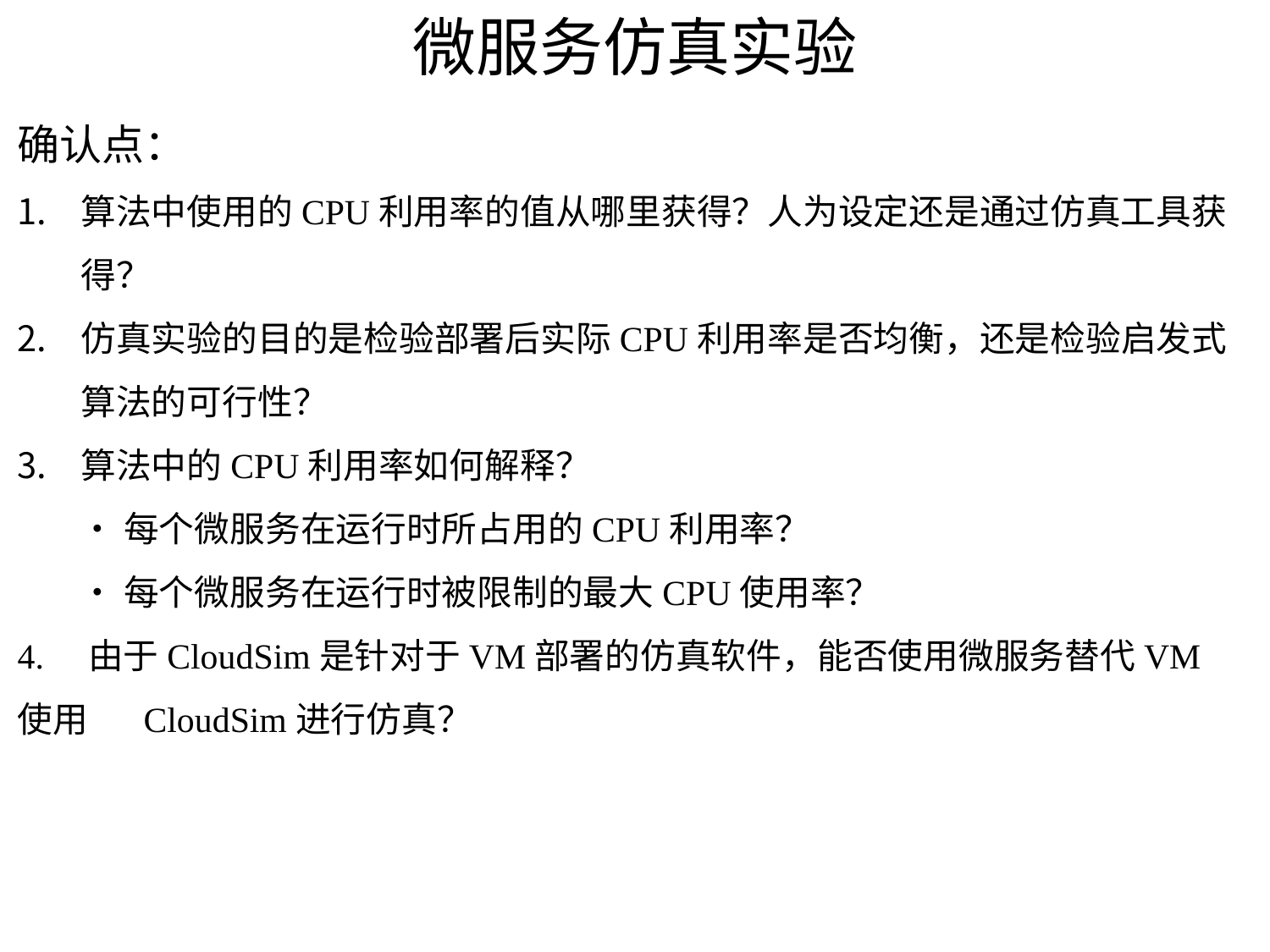

# 微服务仿真实验
确认点：
算法中使用的CPU利用率的值从哪里获得？人为设定还是通过仿真工具获得？
仿真实验的目的是检验部署后实际CPU利用率是否均衡，还是检验启发式算法的可行性？
算法中的CPU利用率如何解释？
        •每个微服务在运行时所占用的CPU利用率？
        •每个微服务在运行时被限制的最大CPU使用率？
4.    由于CloudSim是针对于VM部署的仿真软件，能否使用微服务替代VM使用      CloudSim进行仿真？